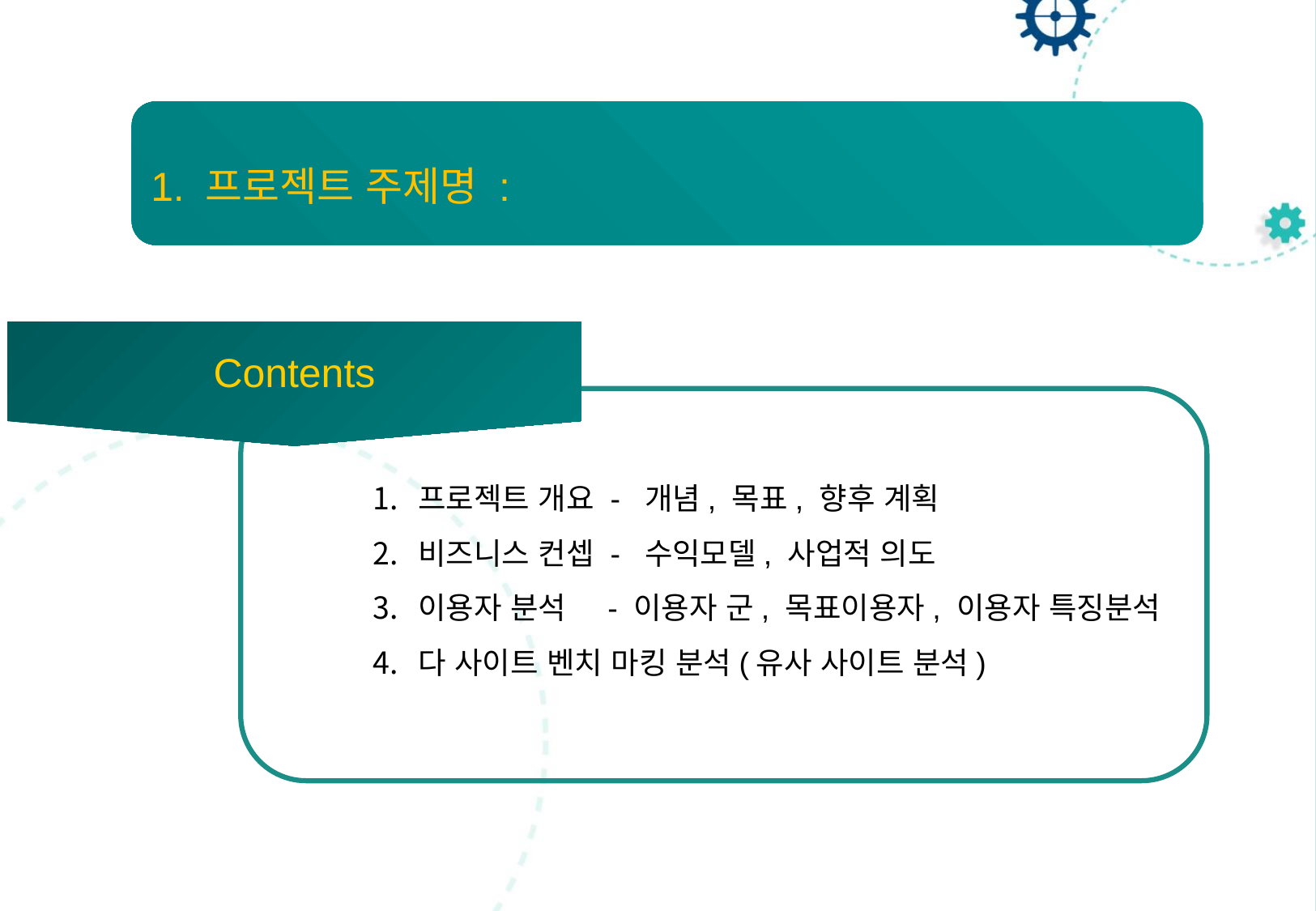

1. 프로젝트 주제명 :
Contents

프로젝트 개요 -  개념, 목표, 향후 계획
비즈니스 컨셉 -  수익모델, 사업적 의도
이용자 분석    - 이용자 군, 목표이용자, 이용자 특징분석
다 사이트 벤치 마킹 분석(유사 사이트 분석)